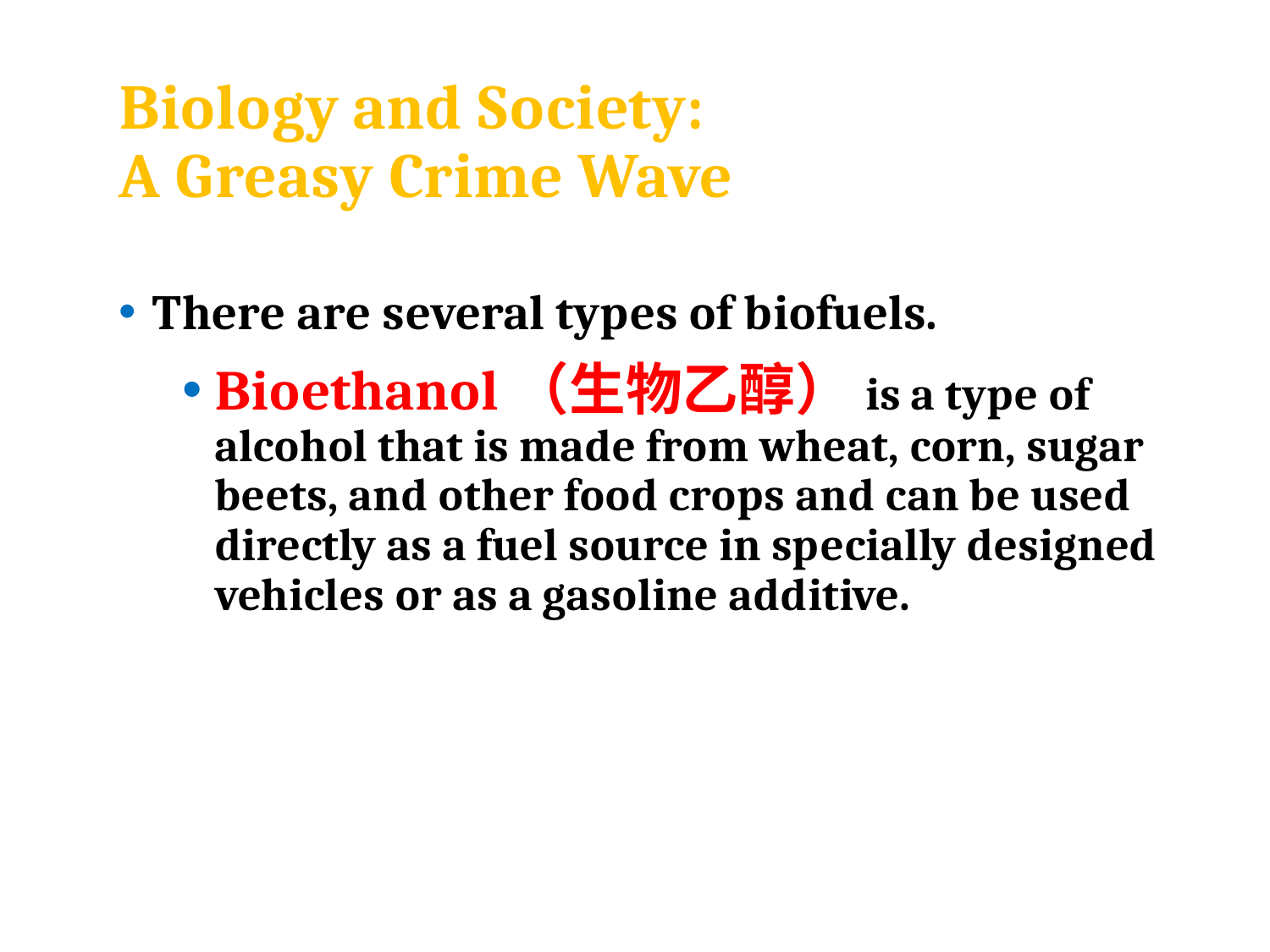

# Biology and Society: A Greasy Crime Wave
There are several types of biofuels.
Bioethanol（生物乙醇）is a type of alcohol that is made from wheat, corn, sugar beets, and other food crops and can be used directly as a fuel source in specially designed vehicles or as a gasoline additive.